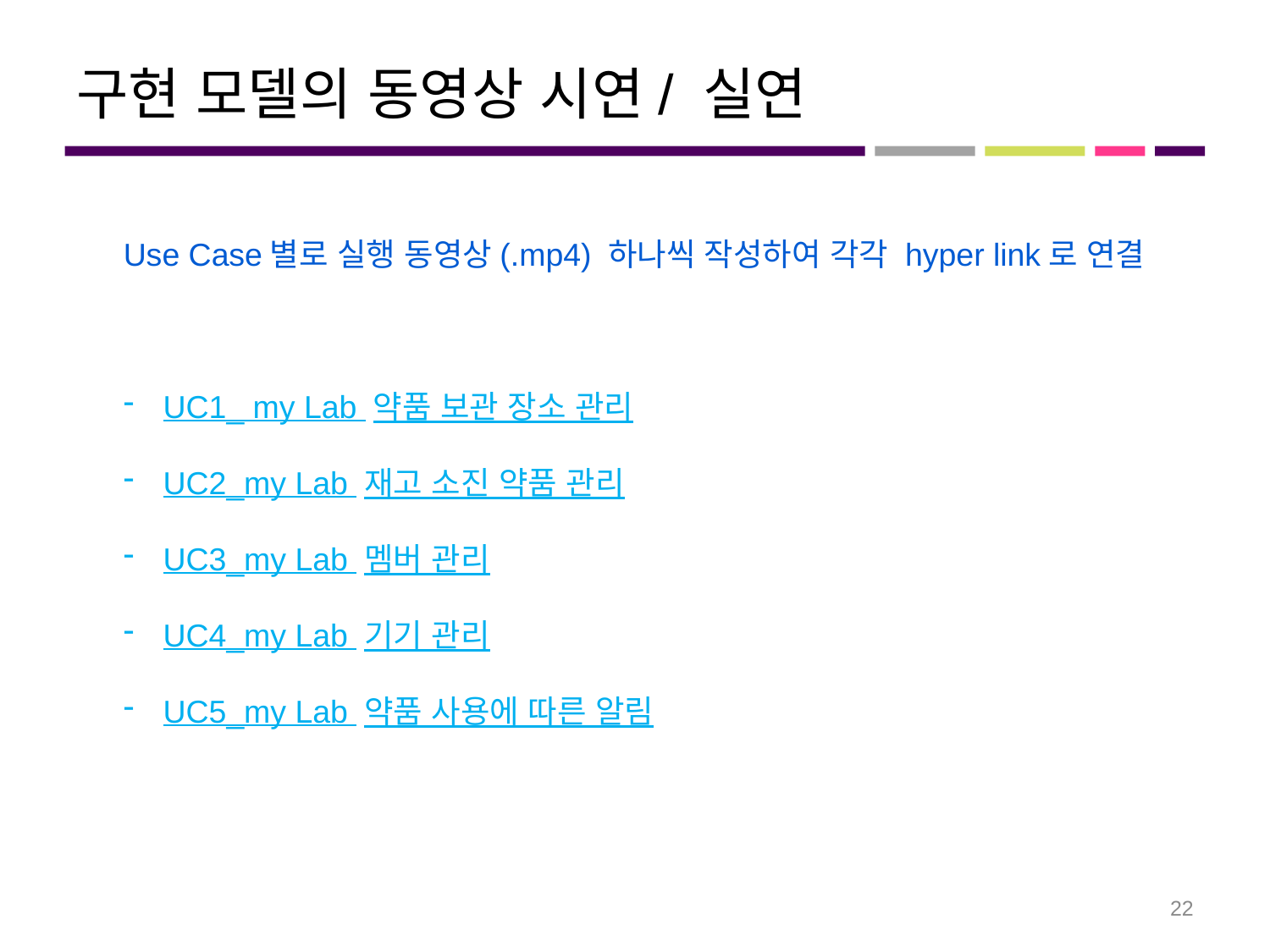

# 구현 모델의 동영상 시연/ 실연
Use Case별로 실행 동영상(.mp4) 하나씩 작성하여 각각 hyper link로 연결

UC1_ my Lab 약품 보관 장소 관리
UC2_my Lab 재고 소진 약품 관리
UC3_my Lab 멤버 관리
UC4_my Lab 기기 관리
UC5_my Lab 약품 사용에 따른 알림
22